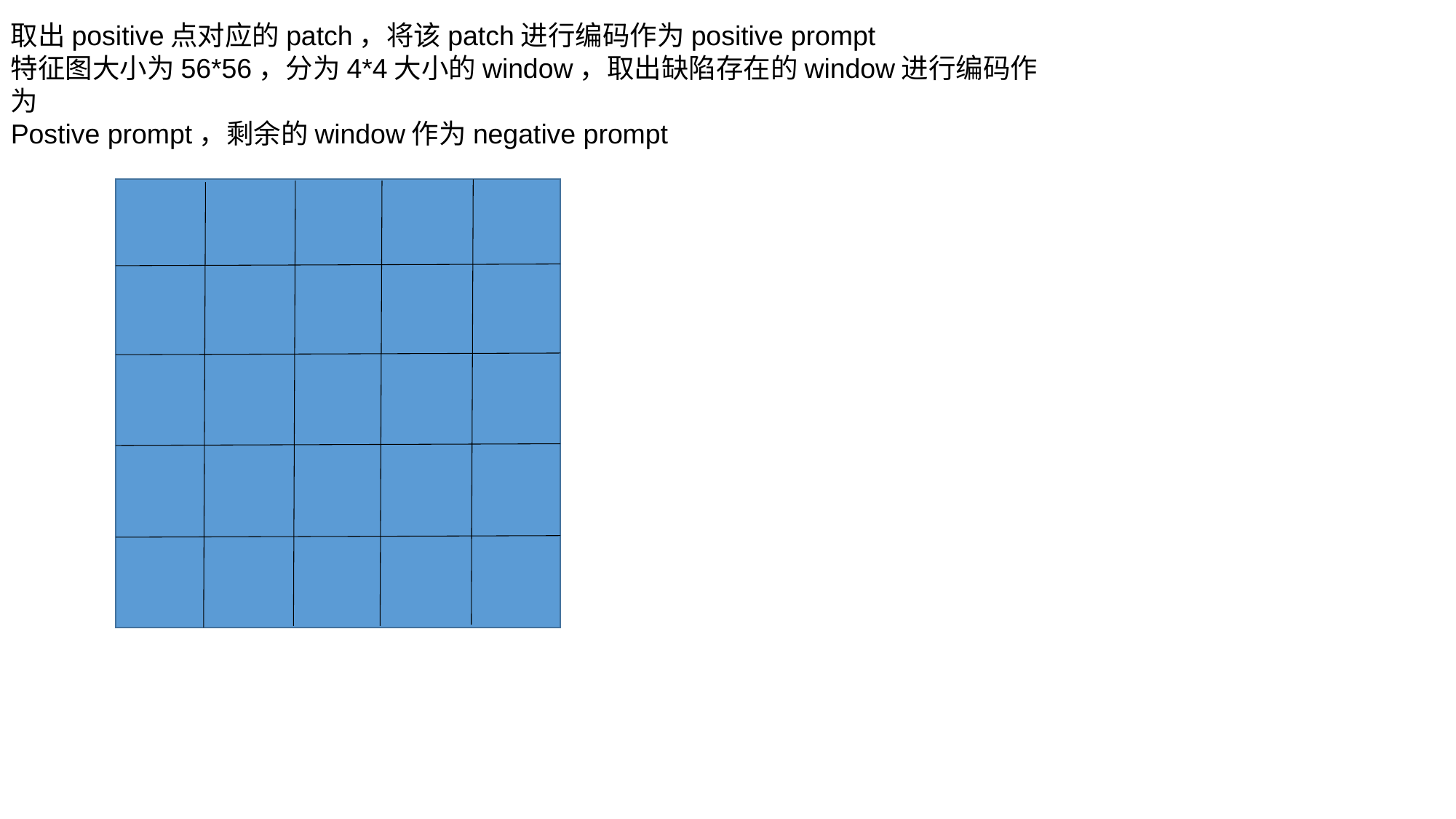

取出positive点对应的patch，将该patch进行编码作为positive prompt
特征图大小为56*56，分为4*4大小的window，取出缺陷存在的window进行编码作为
Postive prompt，剩余的window作为negative prompt